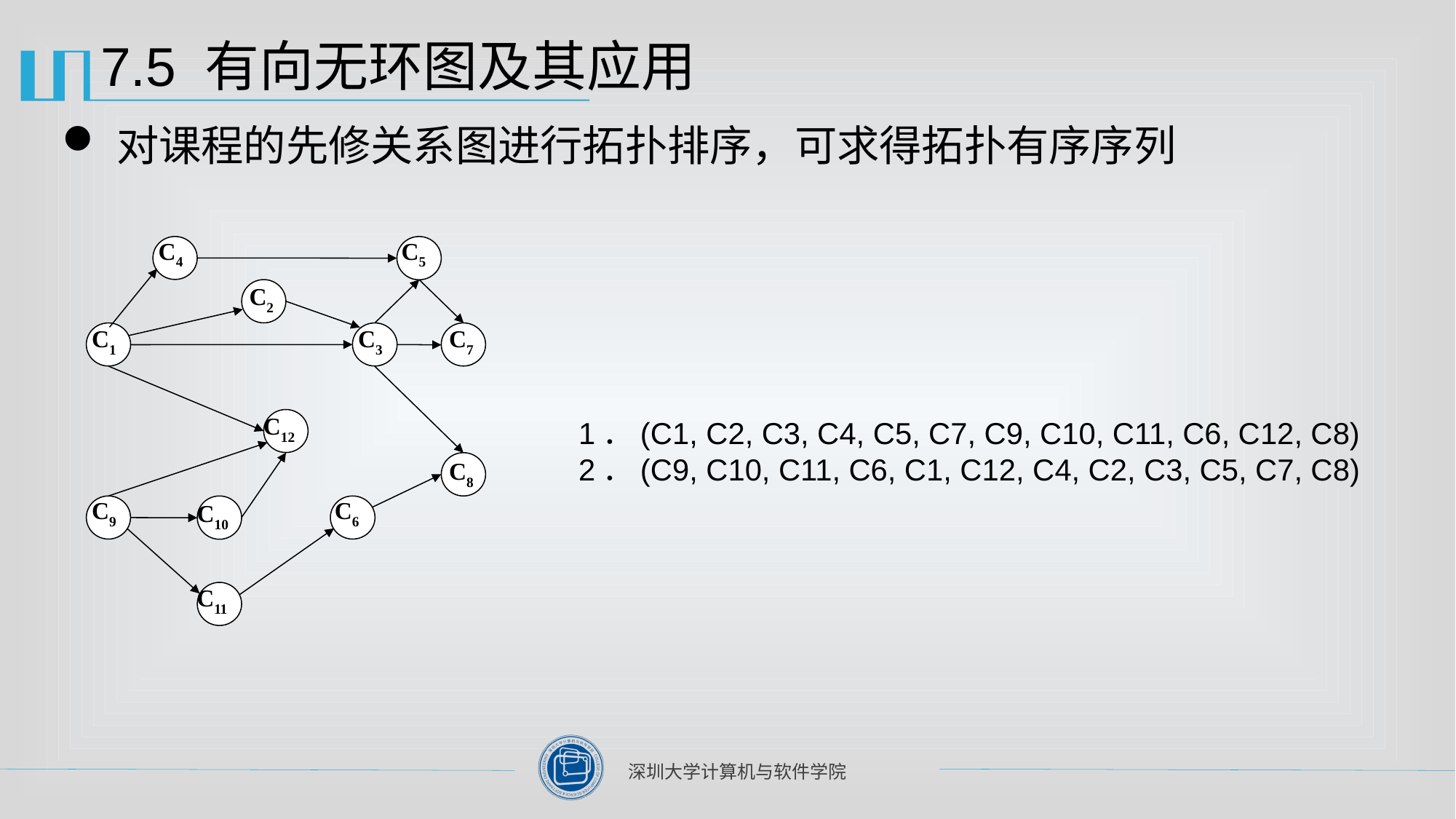

# 7.5 有向无环图及其应用
对课程的先修关系图进行拓扑排序，可求得拓扑有序序列

C4
C5

C2

C1
C3
C7

C12

C8

C9
C6
C10

C11

1．(C1, C2, C3, C4, C5, C7, C9, C10, C11, C6, C12, C8)
2．(C9, C10, C11, C6, C1, C12, C4, C2, C3, C5, C7, C8)
102